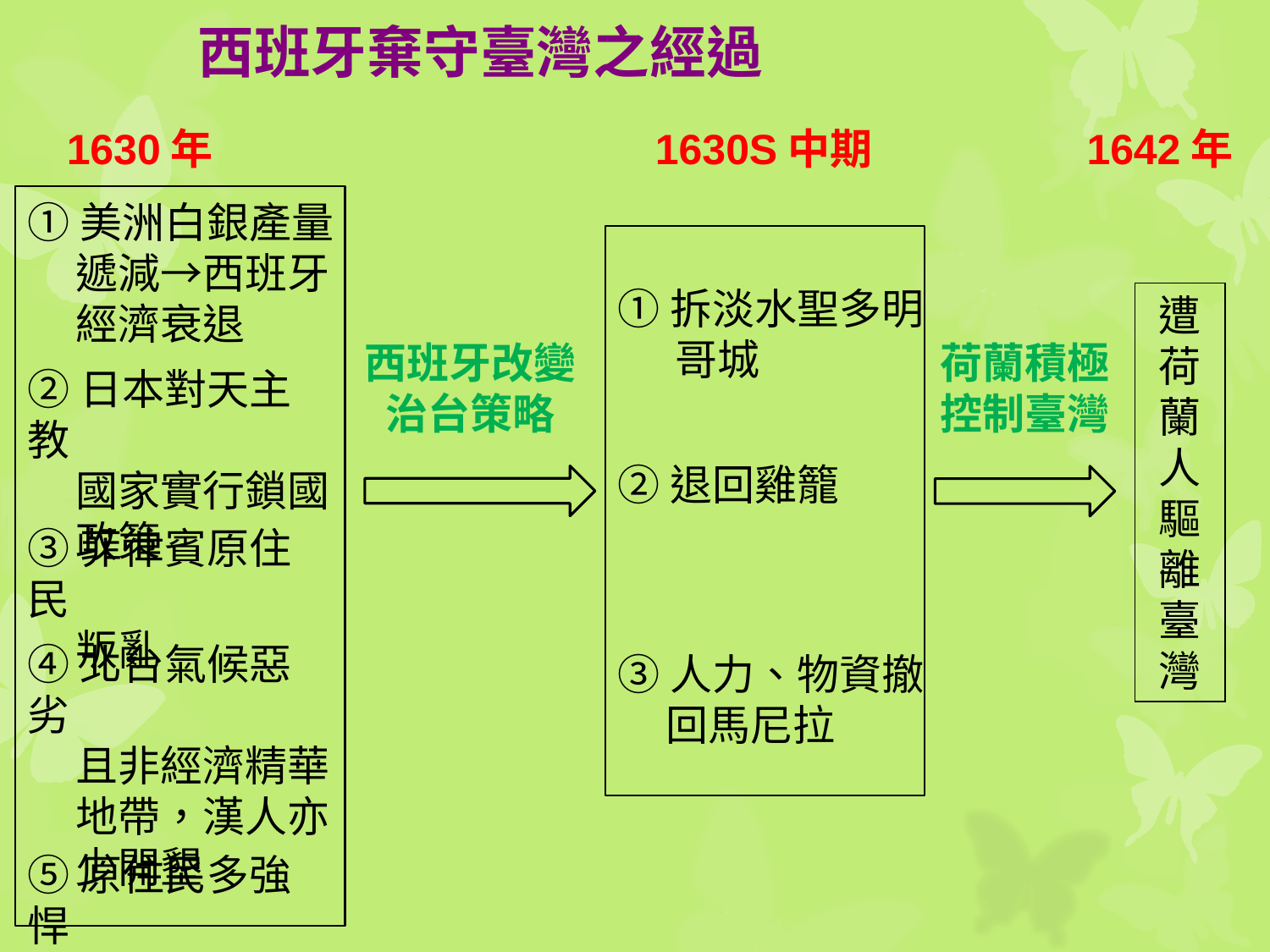

# 西班牙棄守臺灣之經過
1630年
1630S中期
1642年

①美洲白銀產量
    遞減→西班牙
    經濟衰退

①拆淡水聖多明
     哥城
遭荷蘭人驅離臺灣
西班牙改變治台策略
荷蘭積極控制臺灣
②日本對天主教
    國家實行鎖國
    政策
②退回雞籠

③菲律賓原住民
    叛亂
④北台氣候惡劣
    且非經濟精華
    地帶，漢人亦
    少開墾
③人力、物資撤
    回馬尼拉
⑤原住民多強悍